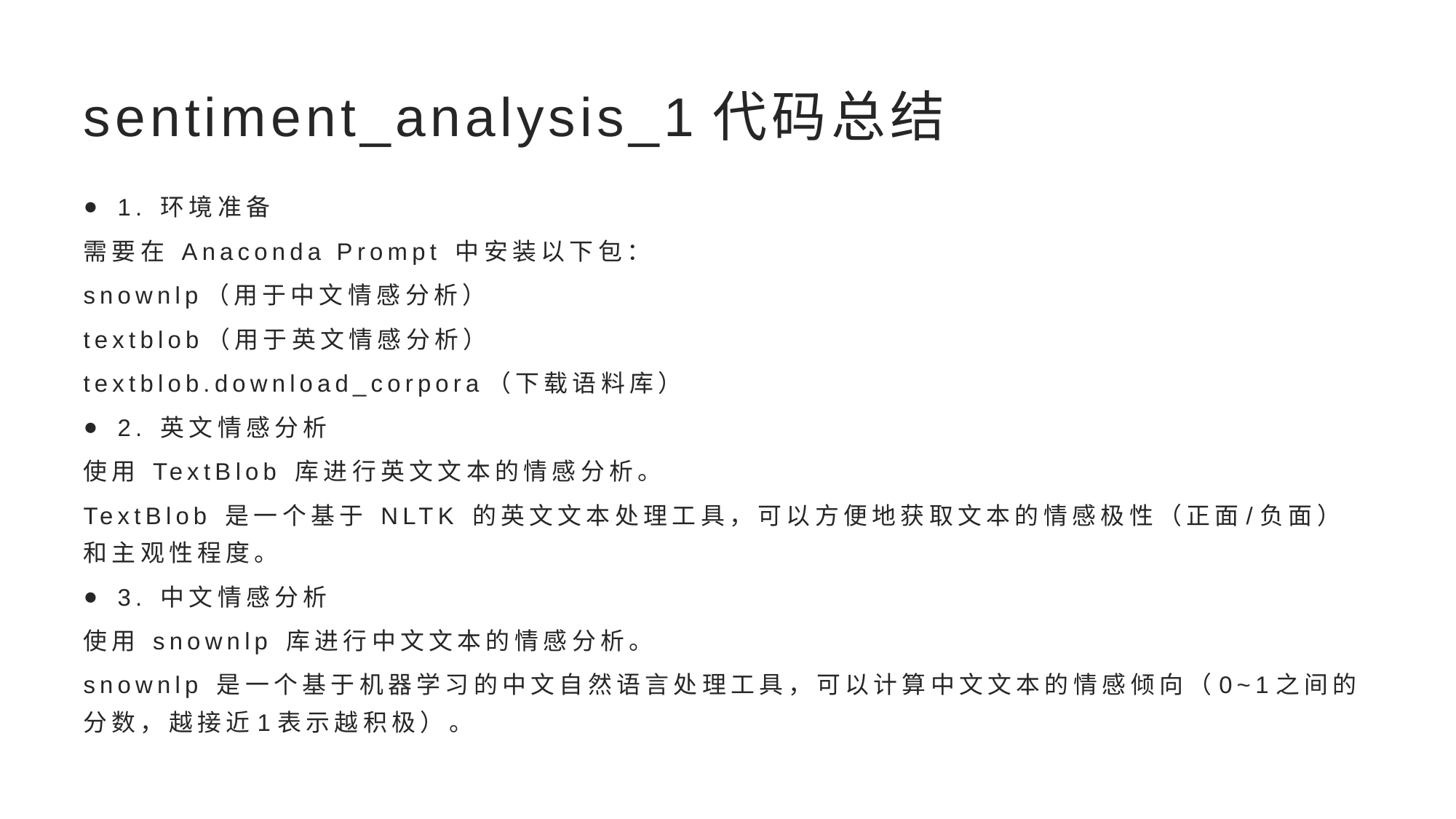

# sentiment_analysis_1代码总结
1. 环境准备
需要在 Anaconda Prompt 中安装以下包：
snownlp（用于中文情感分析）
textblob（用于英文情感分析）
textblob.download_corpora（下载语料库）
2. 英文情感分析
使用 TextBlob 库进行英文文本的情感分析。
TextBlob 是一个基于 NLTK 的英文文本处理工具，可以方便地获取文本的情感极性（正面/负面）和主观性程度。
3. 中文情感分析
使用 snownlp 库进行中文文本的情感分析。
snownlp 是一个基于机器学习的中文自然语言处理工具，可以计算中文文本的情感倾向（0~1之间的分数，越接近1表示越积极）。